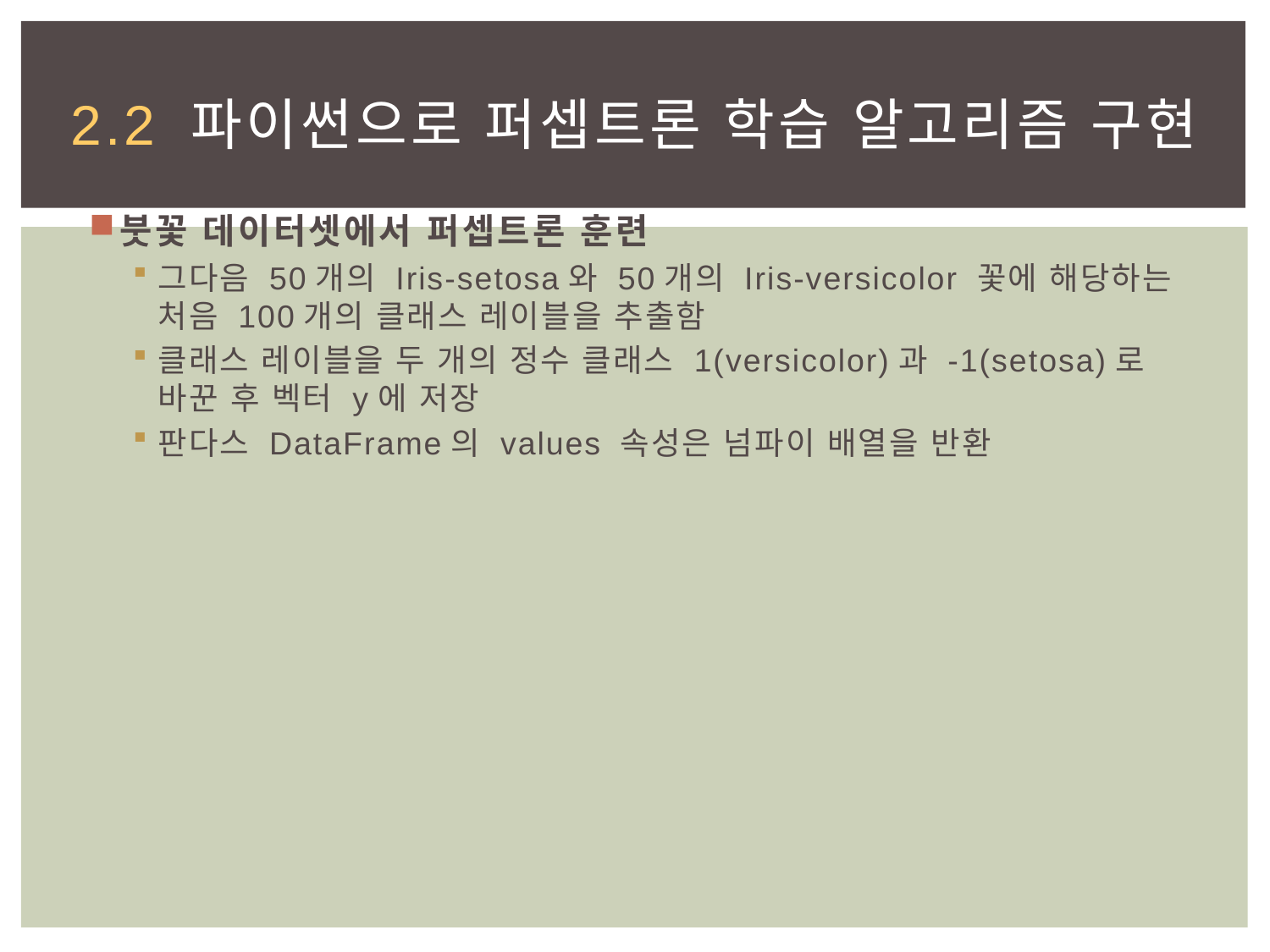

# 2.2 파이썬으로 퍼셉트론 학습 알고리즘 구현
붓꽃 데이터셋에서 퍼셉트론 훈련
그다음 50개의 Iris-setosa와 50개의 Iris-versicolor 꽃에 해당하는 처음 100개의 클래스 레이블을 추출함
클래스 레이블을 두 개의 정수 클래스 1(versicolor)과 -1(setosa)로 바꾼 후 벡터 y에 저장
판다스 DataFrame의 values 속성은 넘파이 배열을 반환